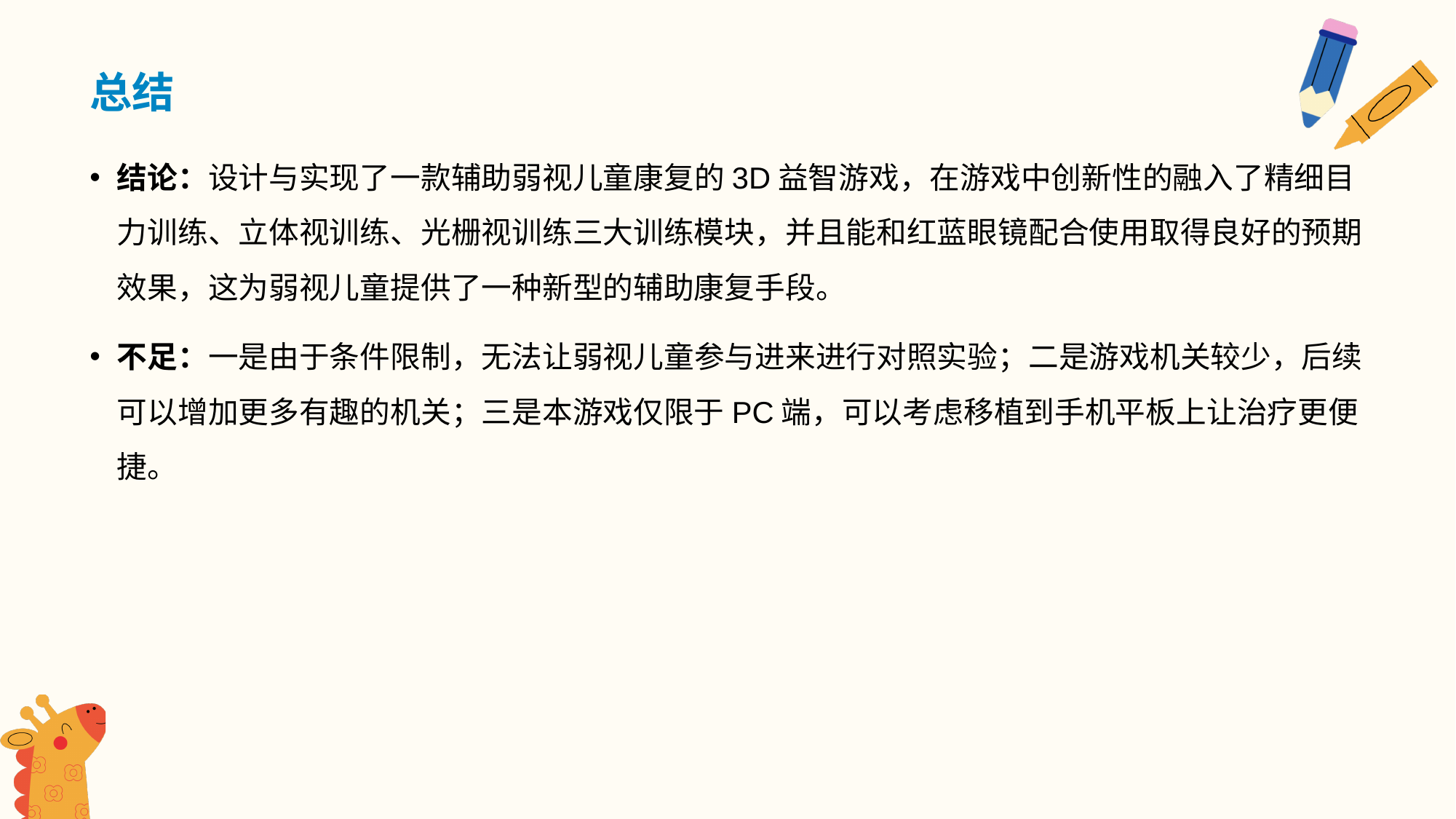

# 总结
结论：设计与实现了一款辅助弱视儿童康复的3D益智游戏，在游戏中创新性的融入了精细目力训练、立体视训练、光栅视训练三大训练模块，并且能和红蓝眼镜配合使用取得良好的预期效果，这为弱视儿童提供了一种新型的辅助康复手段。
不足：一是由于条件限制，无法让弱视儿童参与进来进行对照实验；二是游戏机关较少，后续可以增加更多有趣的机关；三是本游戏仅限于PC端，可以考虑移植到手机平板上让治疗更便捷。